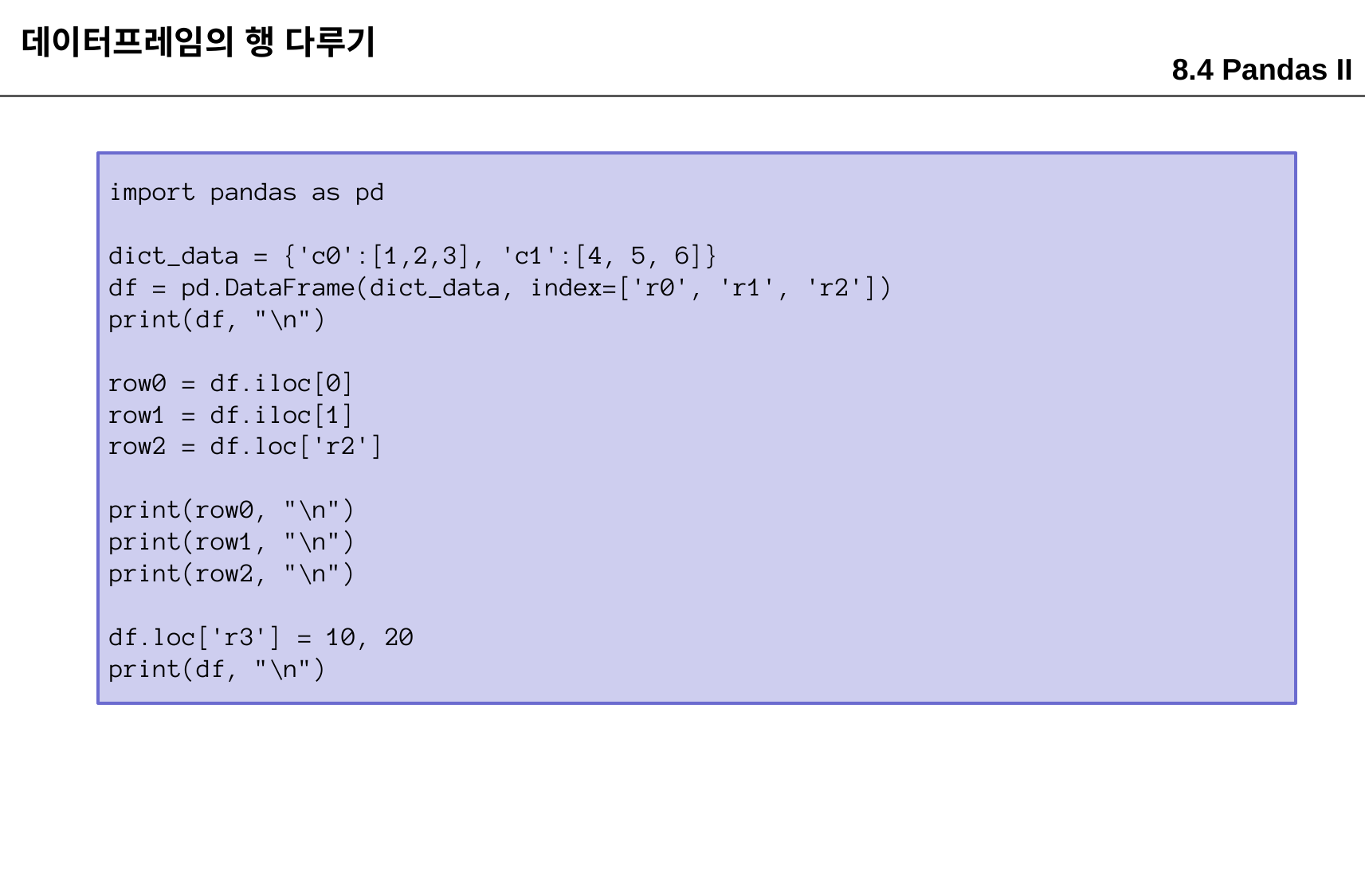

데이터프레임의 행 다루기
8.4 Pandas II
import pandas as pd

dict_data = {'c0':[1,2,3], 'c1':[4, 5, 6]}
df = pd.DataFrame(dict_data, index=['r0', 'r1', 'r2'])
print(df, "\n")

row0 = df.iloc[0]
row1 = df.iloc[1]
row2 = df.loc['r2']

print(row0, "\n")
print(row1, "\n")
print(row2, "\n")

df.loc['r3'] = 10, 20
print(df, "\n")